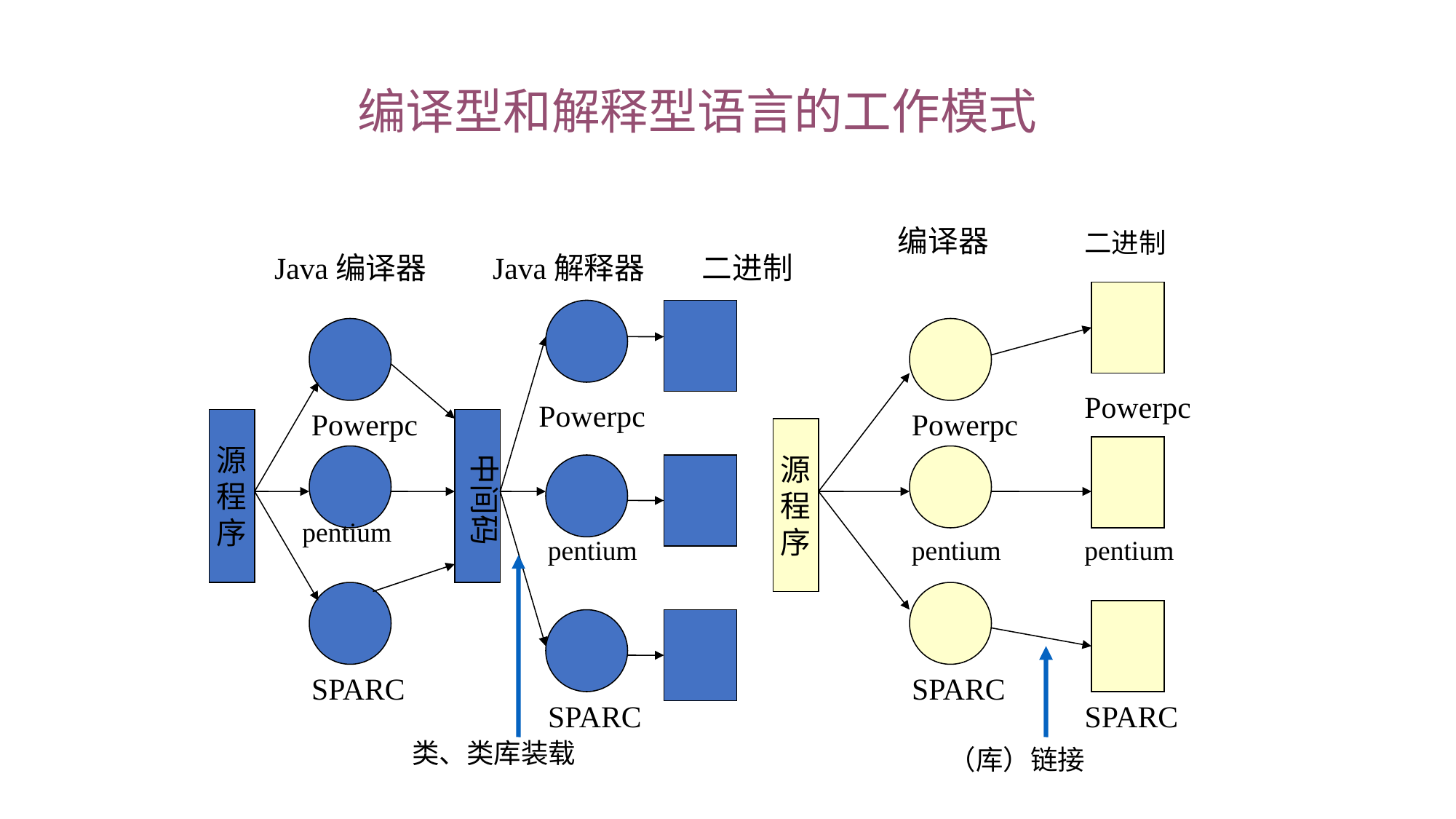

编译型和解释型语言的工作模式
编译器
二进制
Java编译器
Java解释器
二进制

Powerpc
Powerpc
Powerpc
Powerpc
源
程
序

源
程
序

中间码

pentium
pentium
pentium
pentium

SPARC
SPARC
SPARC
SPARC
类、类库装载
（库）链接